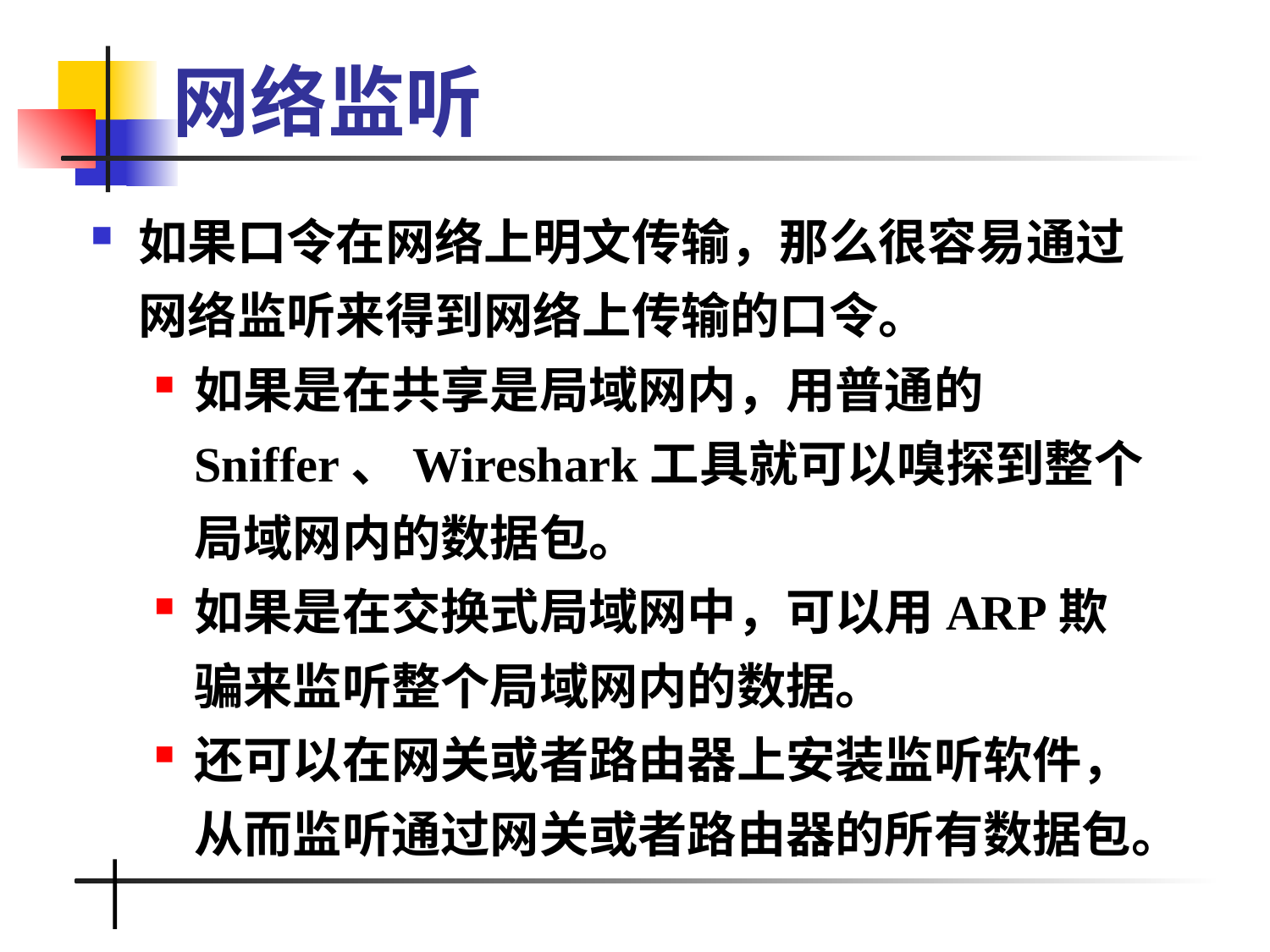

# 网络监听
如果口令在网络上明文传输，那么很容易通过网络监听来得到网络上传输的口令。
如果是在共享是局域网内，用普通的Sniffer、Wireshark工具就可以嗅探到整个局域网内的数据包。
如果是在交换式局域网中，可以用ARP欺骗来监听整个局域网内的数据。
还可以在网关或者路由器上安装监听软件，从而监听通过网关或者路由器的所有数据包。